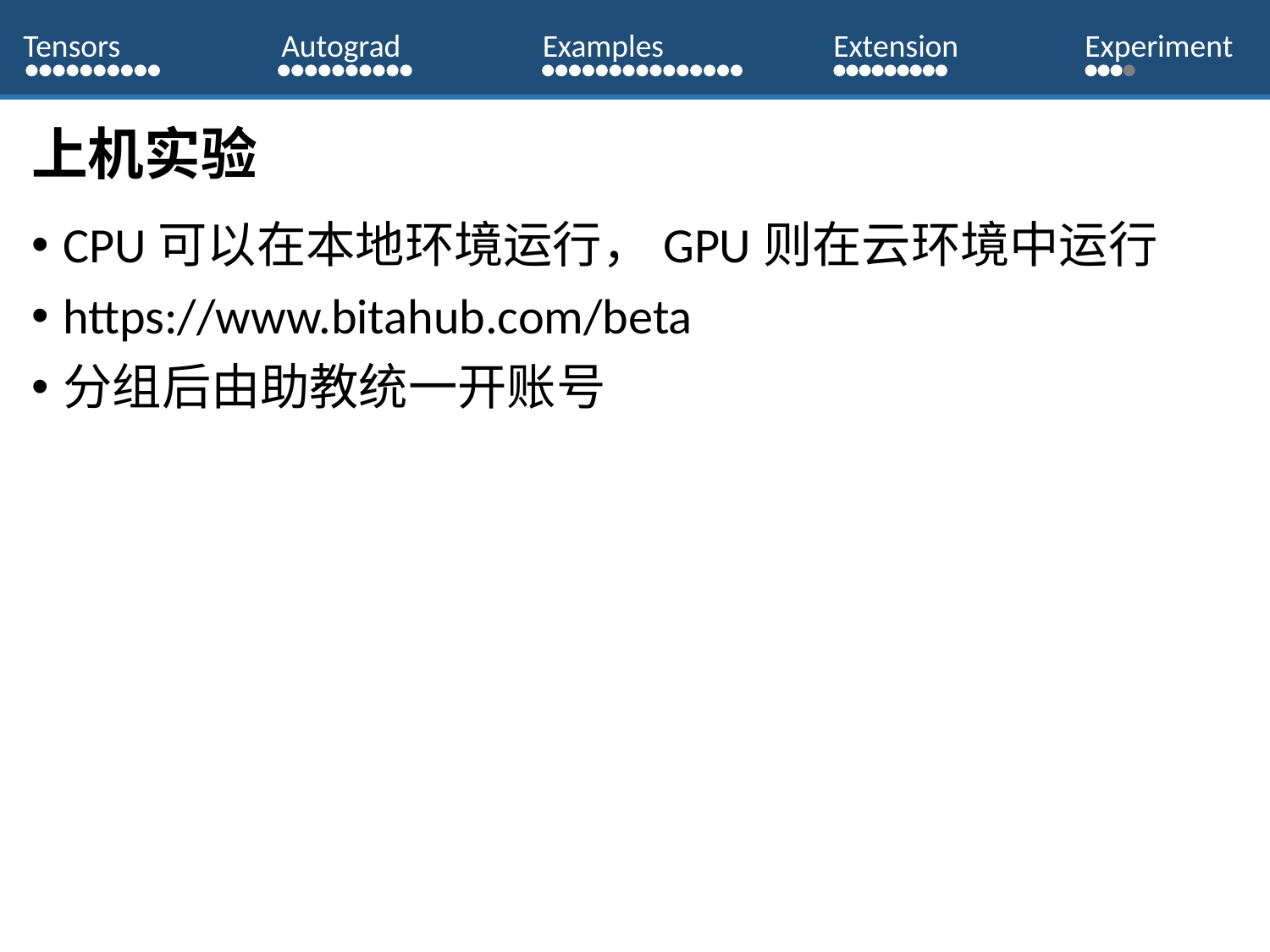

Tensors
Autograd
Examples
Extension
Experiment

# 上机实验
CPU可以在本地环境运行，GPU则在云环境中运行
https://www.bitahub.com/beta
分组后由助教统一开账号